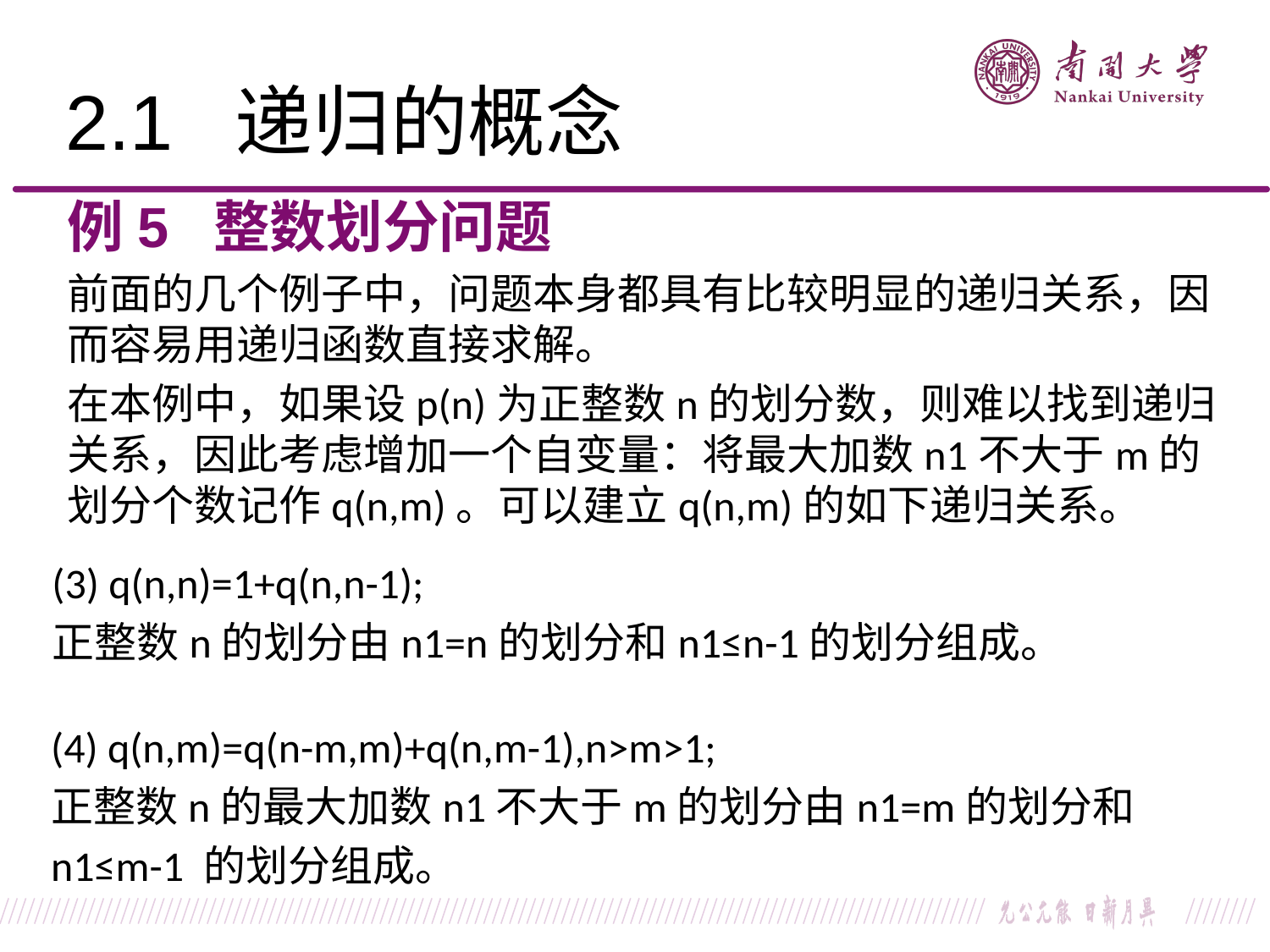

2.1  递归的概念
例5  整数划分问题
前面的几个例子中，问题本身都具有比较明显的递归关系，因而容易用递归函数直接求解。
在本例中，如果设p(n)为正整数n的划分数，则难以找到递归关系，因此考虑增加一个自变量：将最大加数n1不大于m的划分个数记作q(n,m)。可以建立q(n,m)的如下递归关系。

(3) q(n,n)=1+q(n,n-1);
正整数n的划分由n1=n的划分和n1≤n-1的划分组成。
(4) q(n,m)=q(n-m,m)+q(n,m-1),n>m>1;
正整数n的最大加数n1不大于m的划分由n1=m的划分和
n1≤m-1 的划分组成。